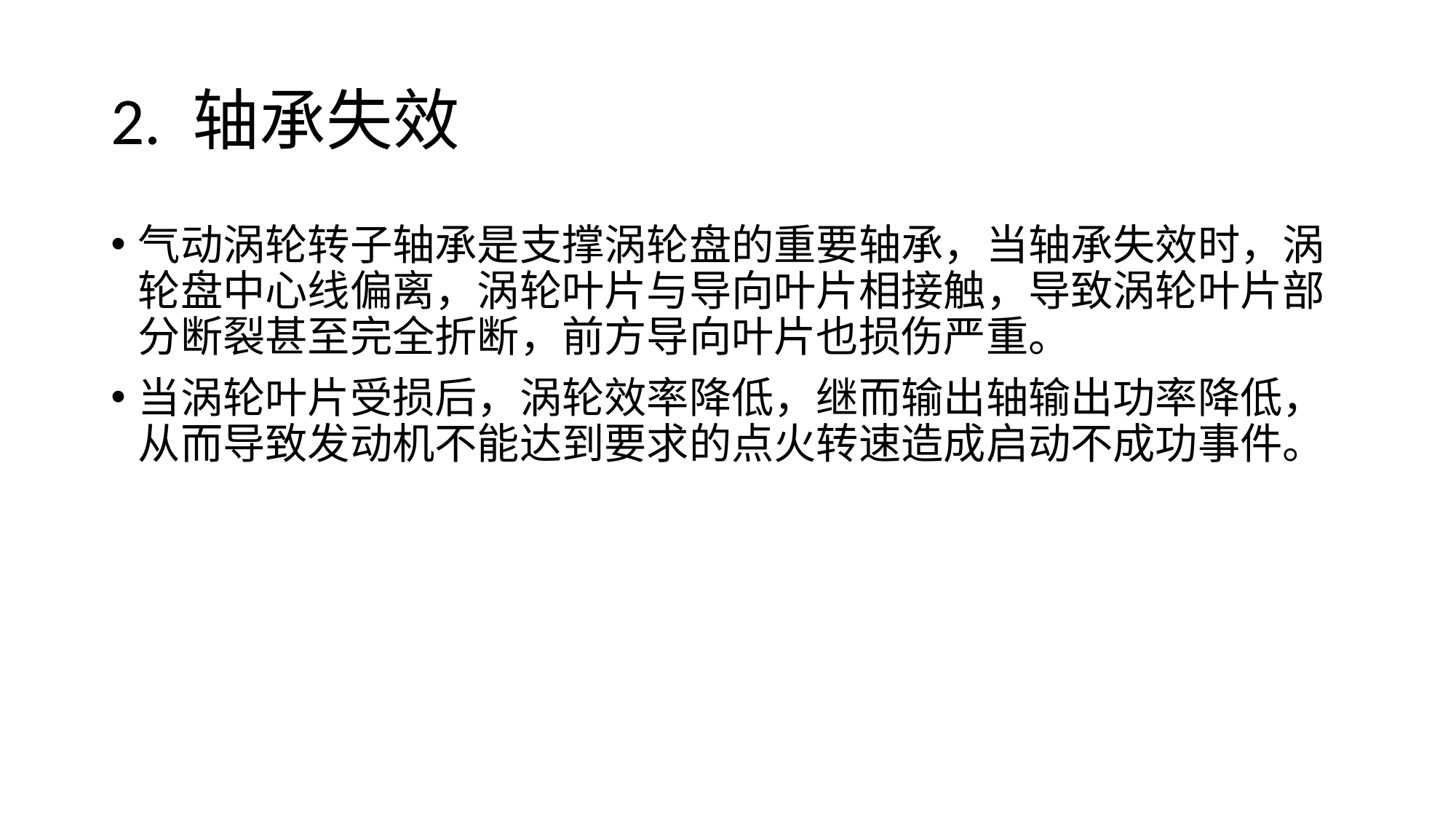

# 2. 轴承失效
气动涡轮转子轴承是支撑涡轮盘的重要轴承，当轴承失效时，涡轮盘中心线偏离，涡轮叶片与导向叶片相接触，导致涡轮叶片部分断裂甚至完全折断，前方导向叶片也损伤严重。
当涡轮叶片受损后，涡轮效率降低，继而输出轴输出功率降低，从而导致发动机不能达到要求的点火转速造成启动不成功事件。